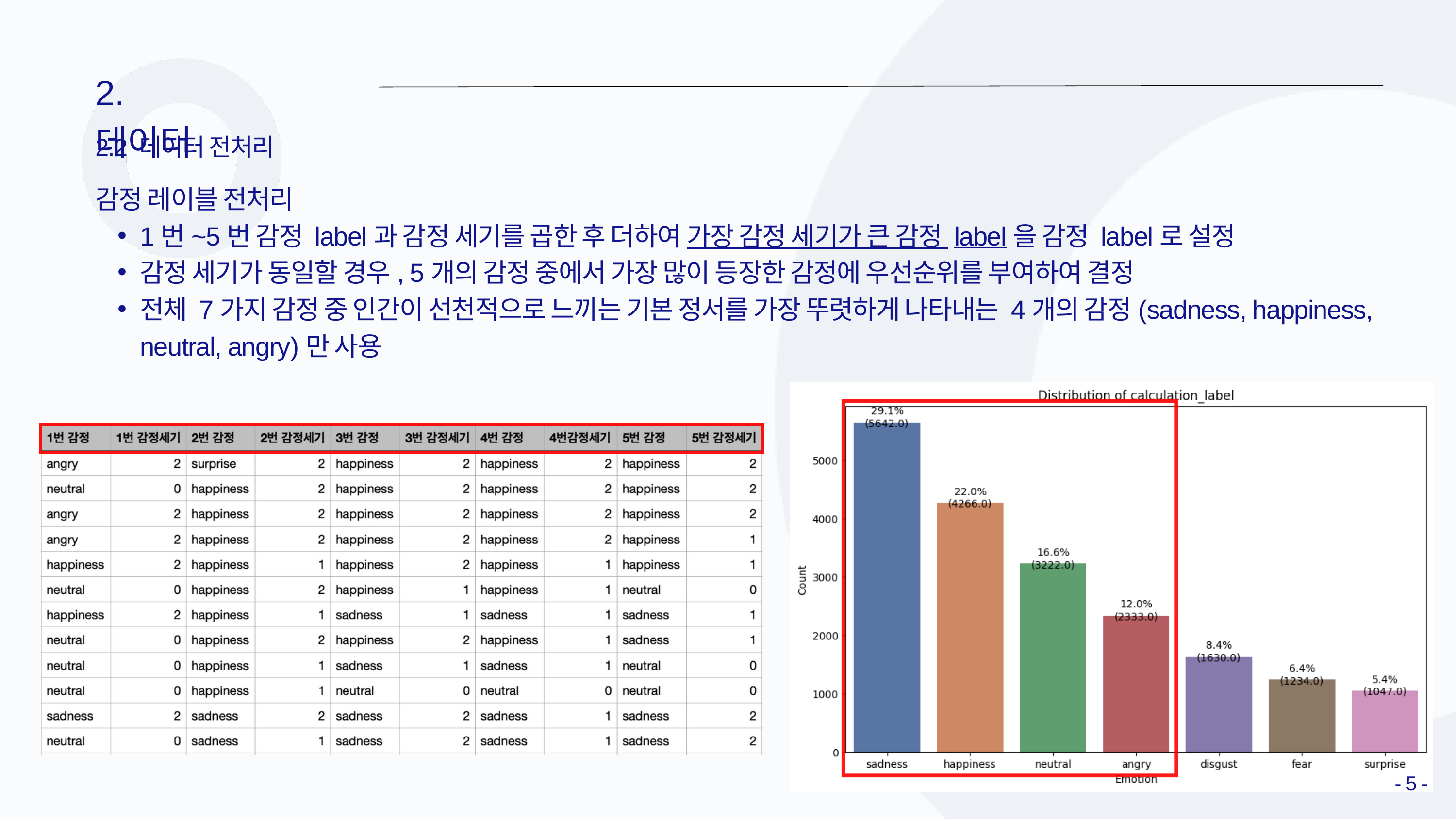

2. 데이터

2.2 데이터 전처리
감정 레이블 전처리
1번~5번 감정 label과 감정 세기를 곱한 후 더하여 가장 감정 세기가 큰 감정 label을 감정 label로 설정
감정 세기가 동일할 경우, 5개의 감정 중에서 가장 많이 등장한 감정에 우선순위를 부여하여 결정
전체 7가지 감정 중 인간이 선천적으로 느끼는 기본 정서를 가장 뚜렷하게 나타내는 4개의 감정(sadness, happiness, neutral, angry)만 사용

- 5 -